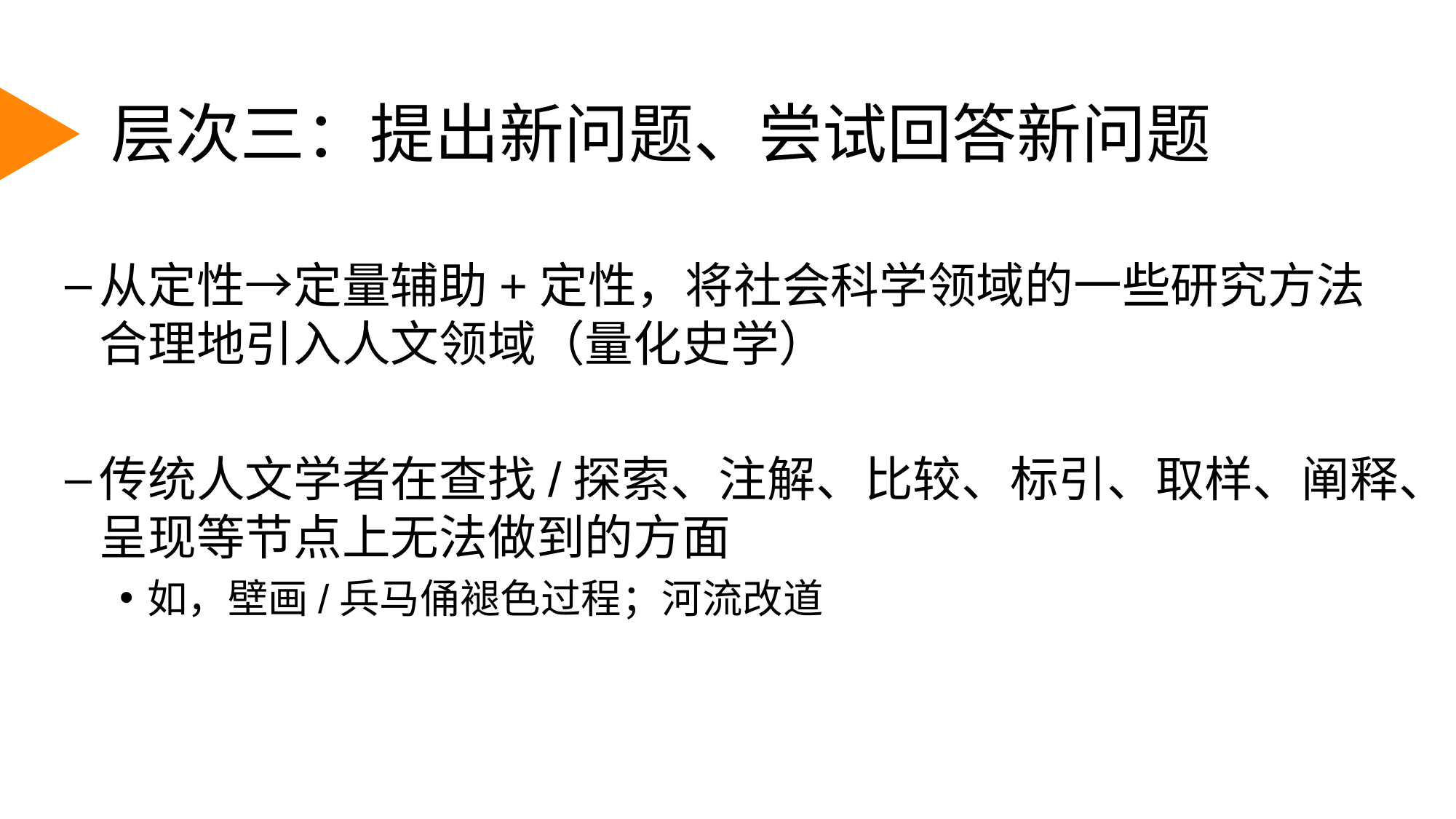

层次三：提出新问题、尝试回答新问题

从定性→定量辅助+定性，将社会科学领域的一些研究方法合理地引入人文领域（量化史学）

传统人文学者在查找/探索、注解、比较、标引、取样、阐释、呈现等节点上无法做到的方面
如，壁画/兵马俑褪色过程；河流改道